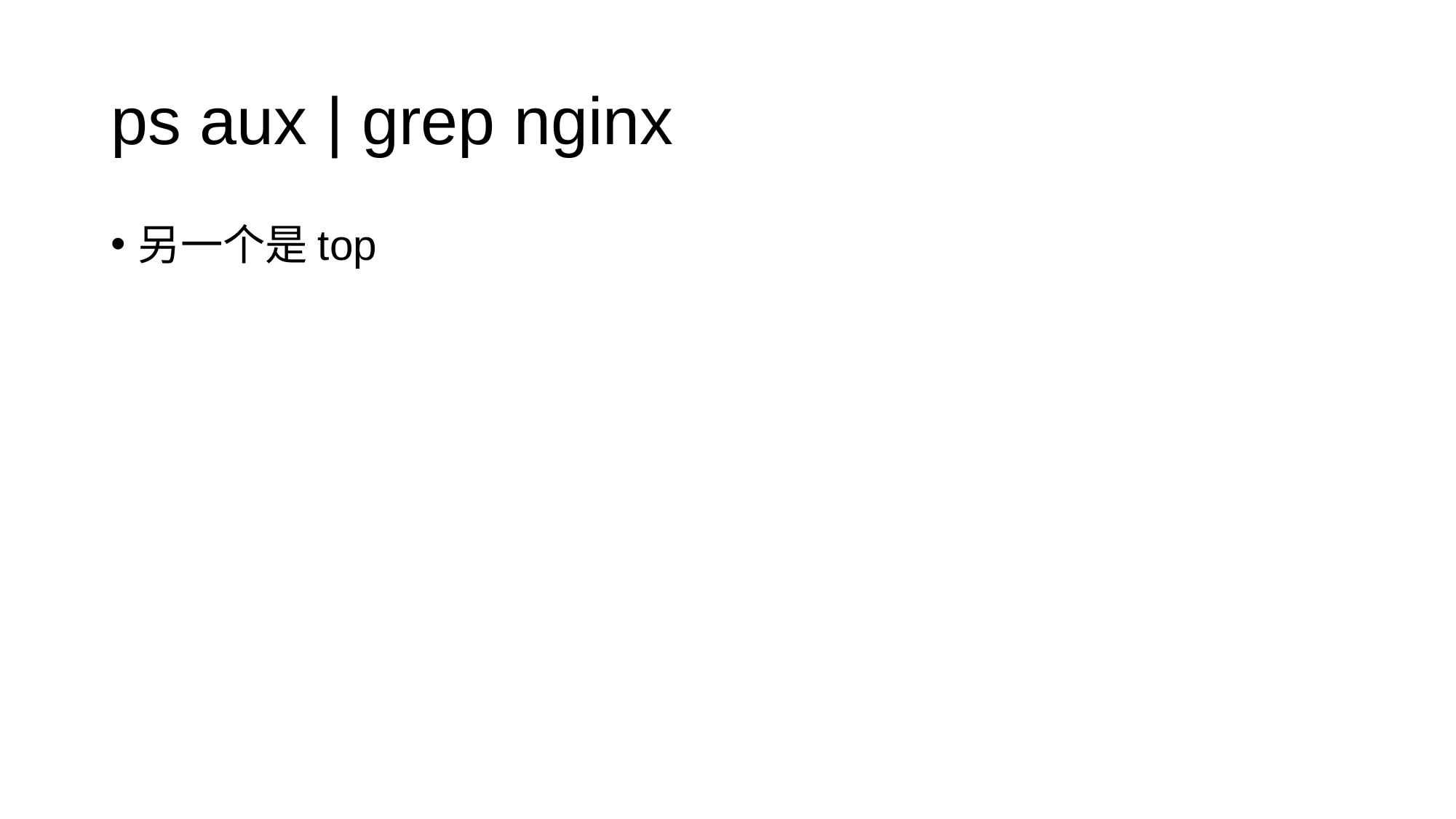

# ps aux | grep nginx
另一个是top